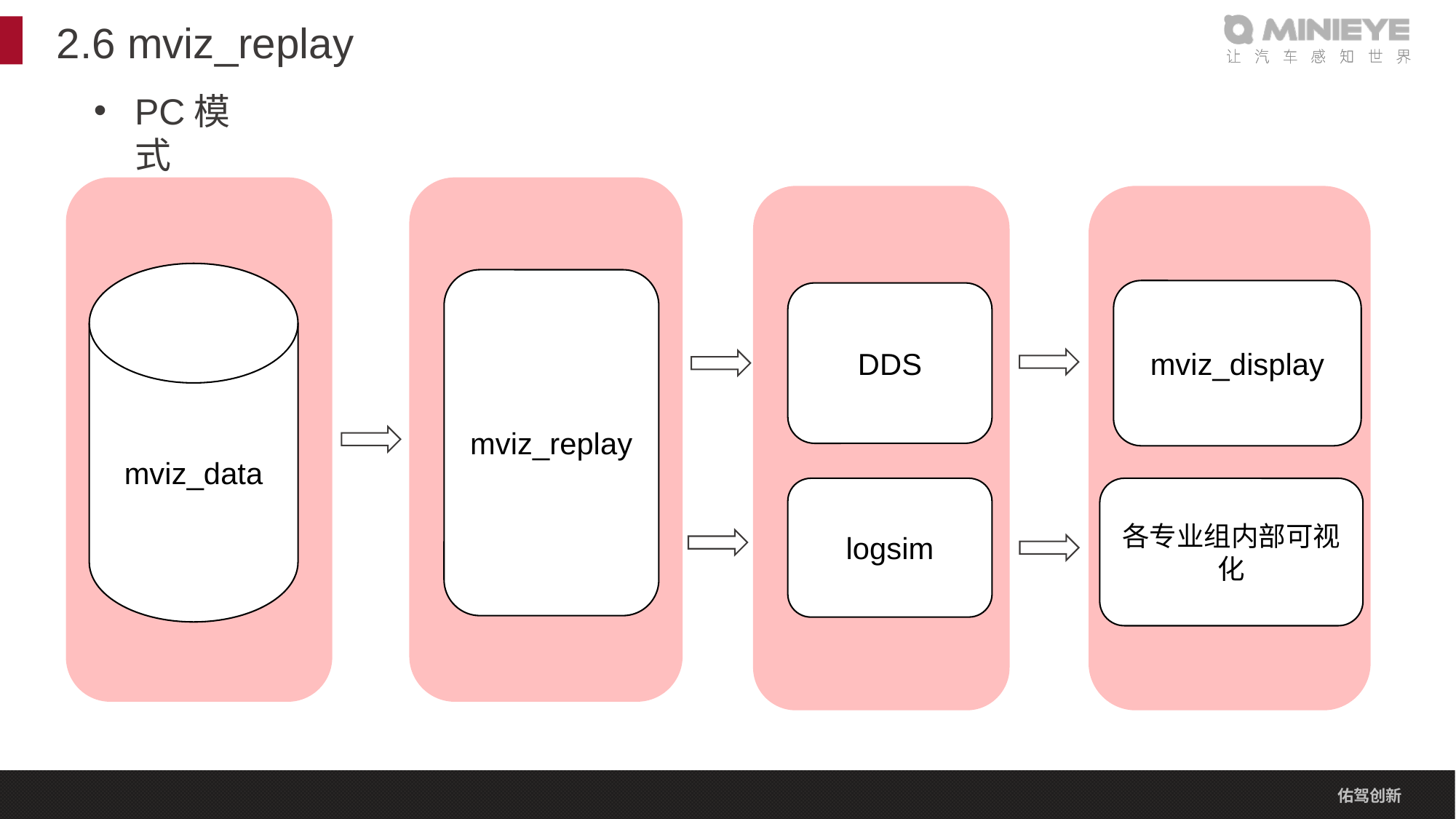

# 2.6 mviz_replay
PC模式

mviz_data
mviz_replay
mviz_display
DDS

logsim
各专业组内部可视化